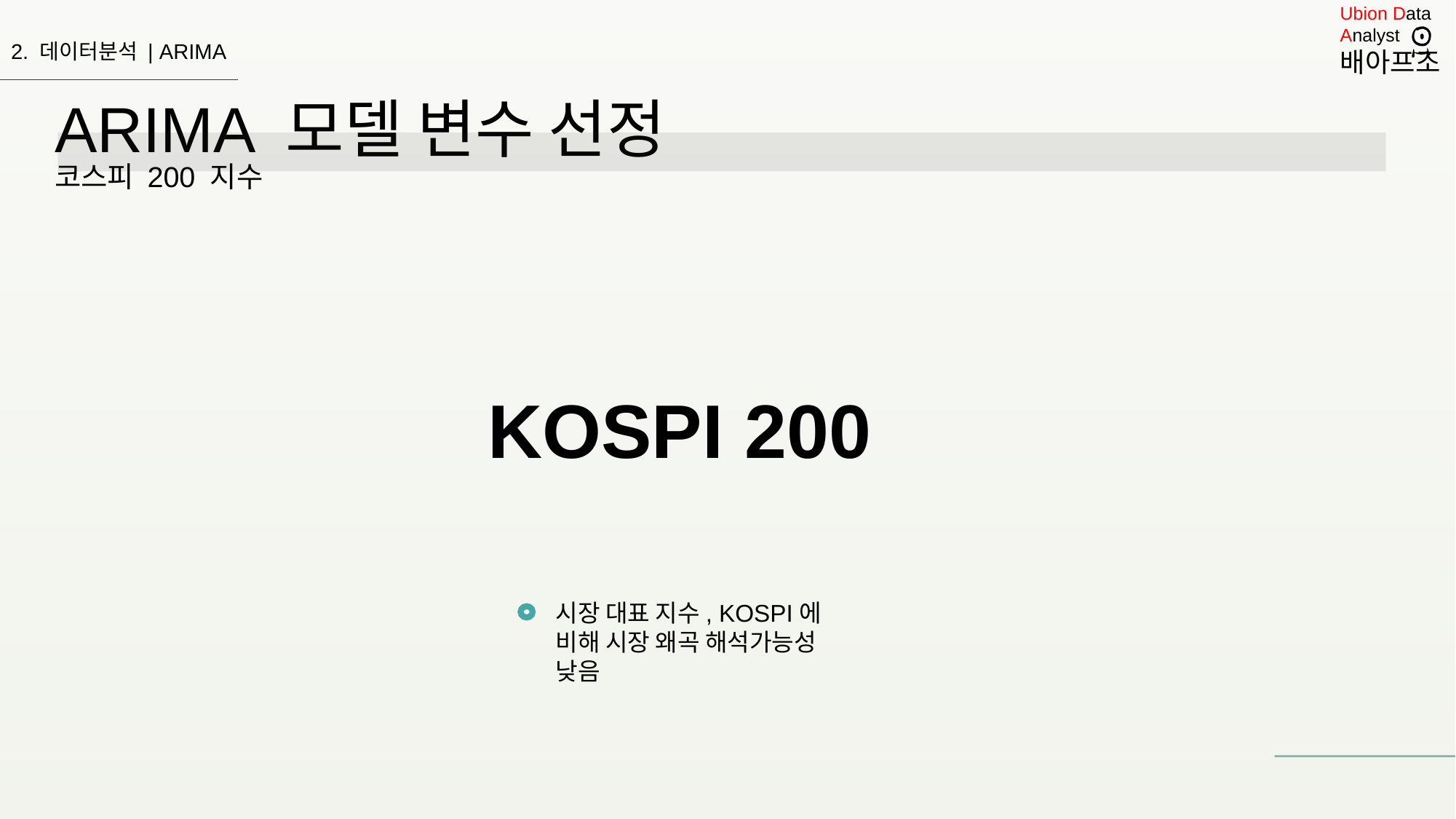

2. 데이터분석 | ARIMA
ARIMA 모델 변수 선정
코스피 200 지수

KOSPI 200
시장 대표 지수, KOSPI에 비해 시장 왜곡 해석가능성 낮음

16